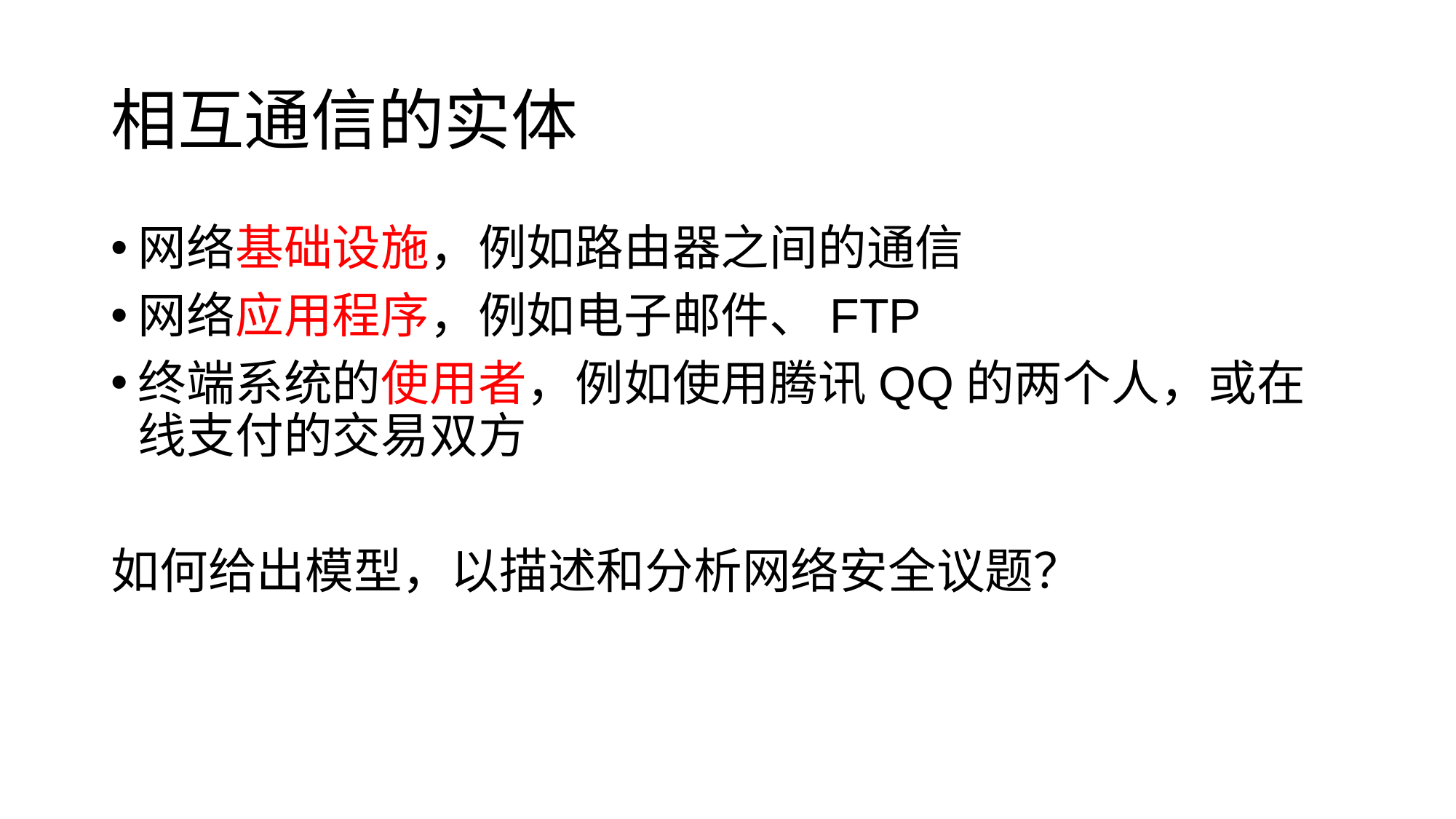

# 相互通信的实体
网络基础设施，例如路由器之间的通信
网络应用程序，例如电子邮件、FTP
终端系统的使用者，例如使用腾讯QQ的两个人，或在线支付的交易双方

如何给出模型，以描述和分析网络安全议题？